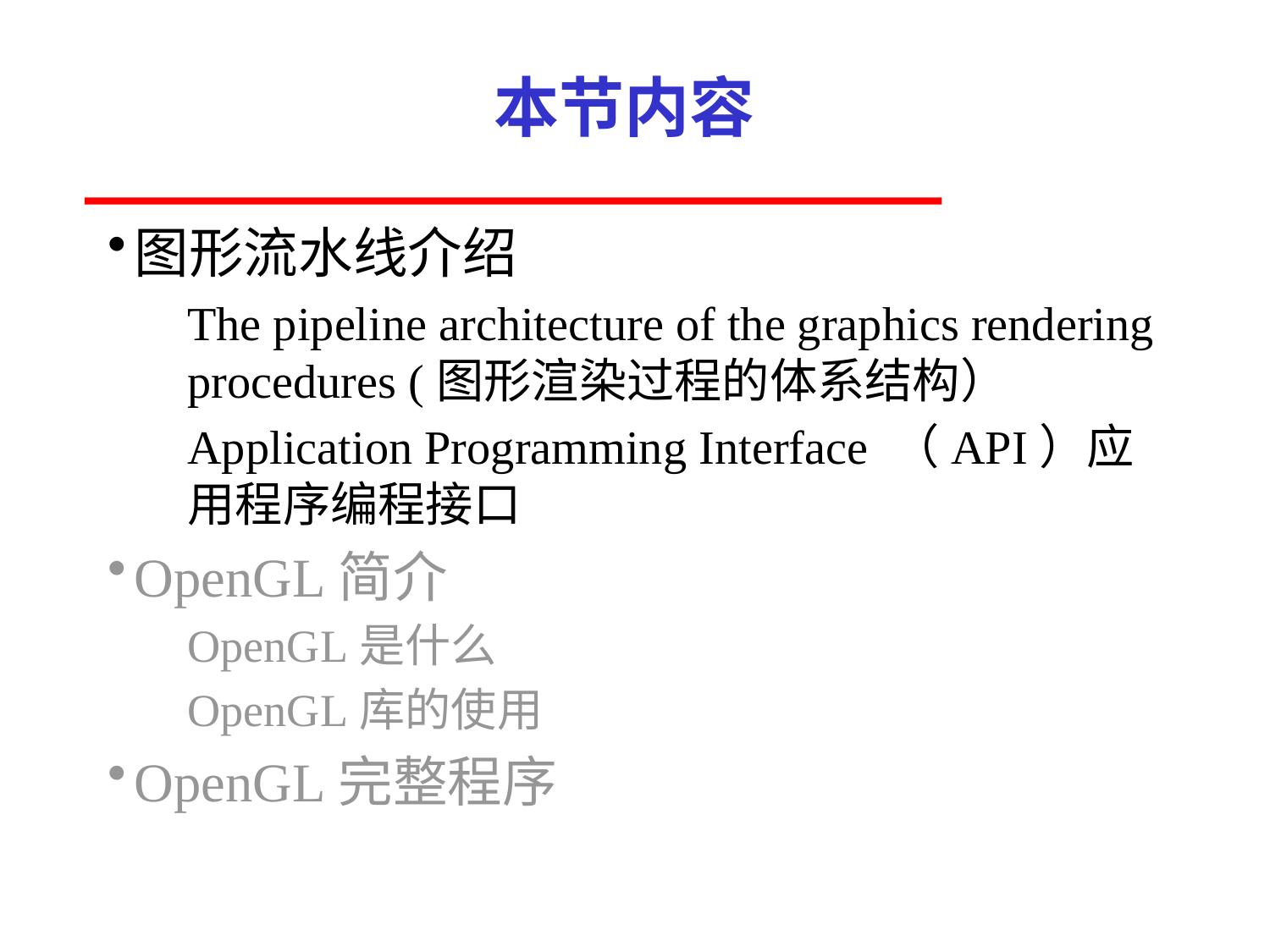

# 本节内容
图形流水线介绍
The pipeline architecture of the graphics rendering procedures (图形渲染过程的体系结构）
Application Programming Interface （API）应用程序编程接口
OpenGL简介
OpenGL是什么
OpenGL库的使用
OpenGL完整程序
5